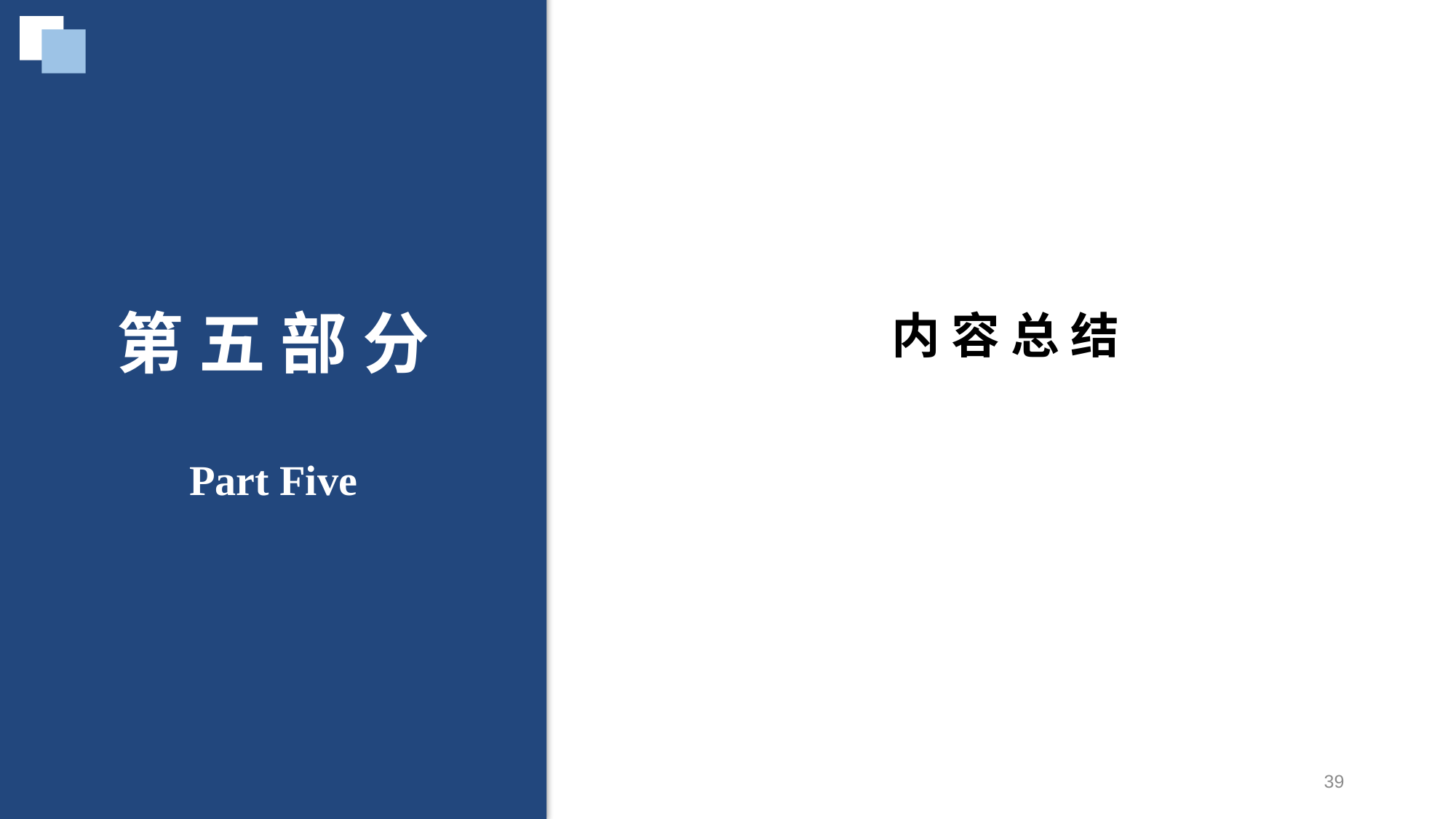

第 五 部 分

Part Five
内 容 总 结
39